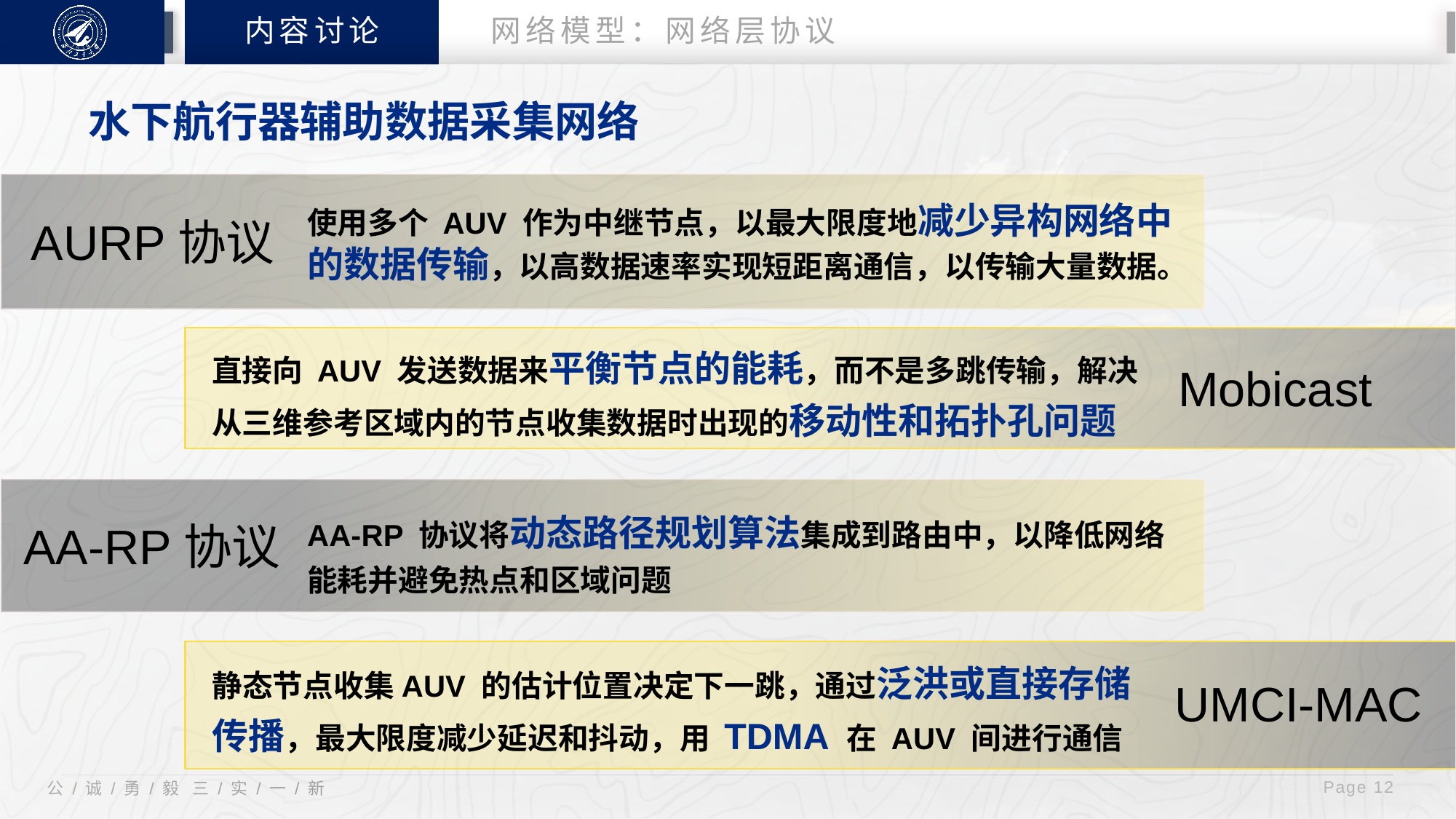

内容讨论
网络模型：网络层协议
水下航行器辅助数据采集网络

使用多个 AUV 作为中继节点，以最大限度地减少异构网络中的数据传输，以高数据速率实现短距离通信，以传输大量数据。
AURP协议

直接向 AUV 发送数据来平衡节点的能耗，而不是多跳传输，解决从三维参考区域内的节点收集数据时出现的移动性和拓扑孔问题
Mobicast

AA-RP 协议将动态路径规划算法集成到路由中，以降低网络能耗并避免热点和区域问题
AA-RP协议

静态节点收集AUV 的估计位置决定下一跳，通过泛洪或直接存储传播，最大限度减少延迟和抖动，用 TDMA 在 AUV 间进行通信
UMCI-MAC
  Page 12